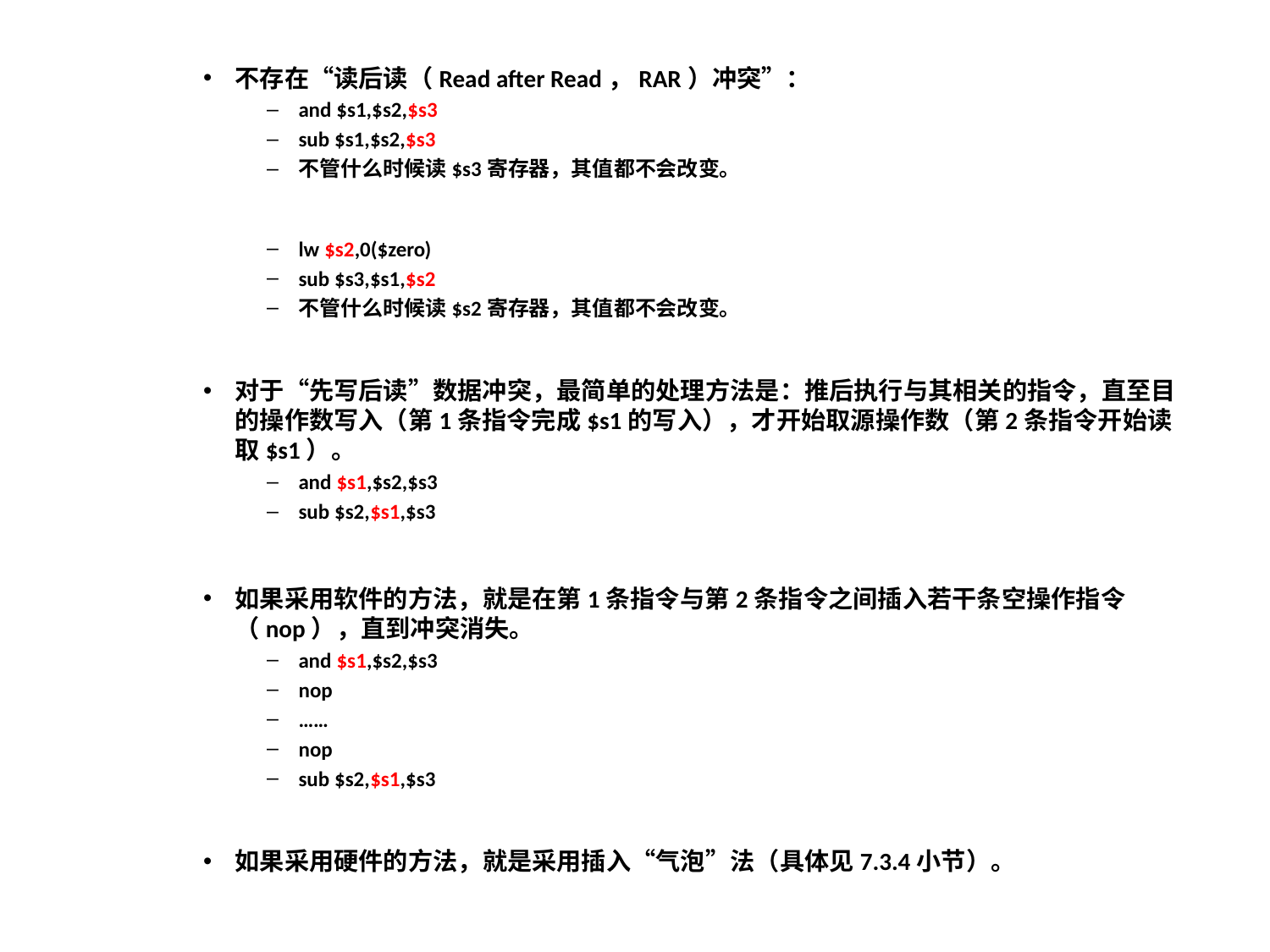

不存在“读后读（Read after Read，RAR）冲突”：
and $s1,$s2,$s3
sub $s1,$s2,$s3
不管什么时候读$s3寄存器，其值都不会改变。

lw $s2,0($zero)
sub $s3,$s1,$s2
不管什么时候读$s2寄存器，其值都不会改变。

对于“先写后读”数据冲突，最简单的处理方法是：推后执行与其相关的指令，直至目的操作数写入（第1条指令完成$s1的写入），才开始取源操作数（第2条指令开始读取$s1）。
and $s1,$s2,$s3
sub $s2,$s1,$s3

如果采用软件的方法，就是在第1条指令与第2条指令之间插入若干条空操作指令（nop），直到冲突消失。
and $s1,$s2,$s3
nop
……
nop
sub $s2,$s1,$s3

如果采用硬件的方法，就是采用插入“气泡”法（具体见7.3.4小节）。